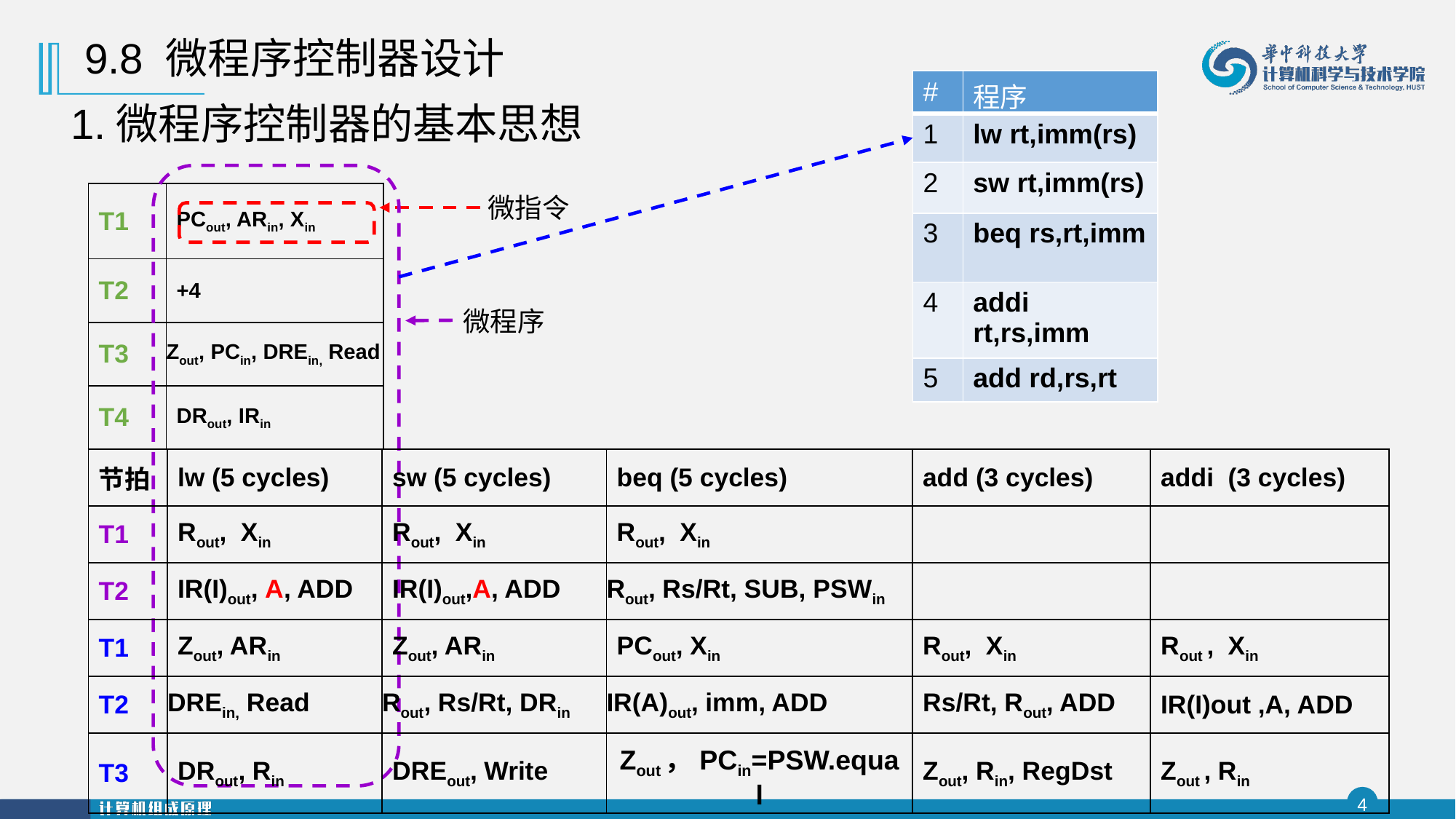

9.8 微程序控制器设计
| # | 程序 |
| --- | --- |
| 1 | lw rt,imm(rs) |
| 2 | sw rt,imm(rs) |
| 3 | beq rs,rt,imm |
| 4 | addi rt,rs,imm |
| 5 | add rd,rs,rt |
1.微程序控制器的基本思想

| T1 | PCout, ARin, Xin |
| --- | --- |
| T2 | +4 |
| T3 | Zout, PCin, DREin, Read |
| T4 | DRout, IRin |
微指令

微程序
| 节拍 | lw (5 cycles) | sw (5 cycles) | beq (5 cycles) | add (3 cycles) | addi (3 cycles) |
| --- | --- | --- | --- | --- | --- |
| T1 | Rout, Xin | Rout, Xin | Rout, Xin |  |  |
| T2 | IR(I)out, A, ADD | IR(I)out,A, ADD | Rout, Rs/Rt, SUB, PSWin |  |  |
| T1 | Zout, ARin | Zout, ARin | PCout, Xin | Rout, Xin | Rout , Xin |
| T2 | DREin, Read | Rout, Rs/Rt, DRin | IR(A)out, imm, ADD | Rs/Rt, Rout, ADD | IR(I)out ,A, ADD |
| T3 | DRout, Rin | DREout, Write | Zout，PCin=PSW.equal | Zout, Rin, RegDst | Zout , Rin |